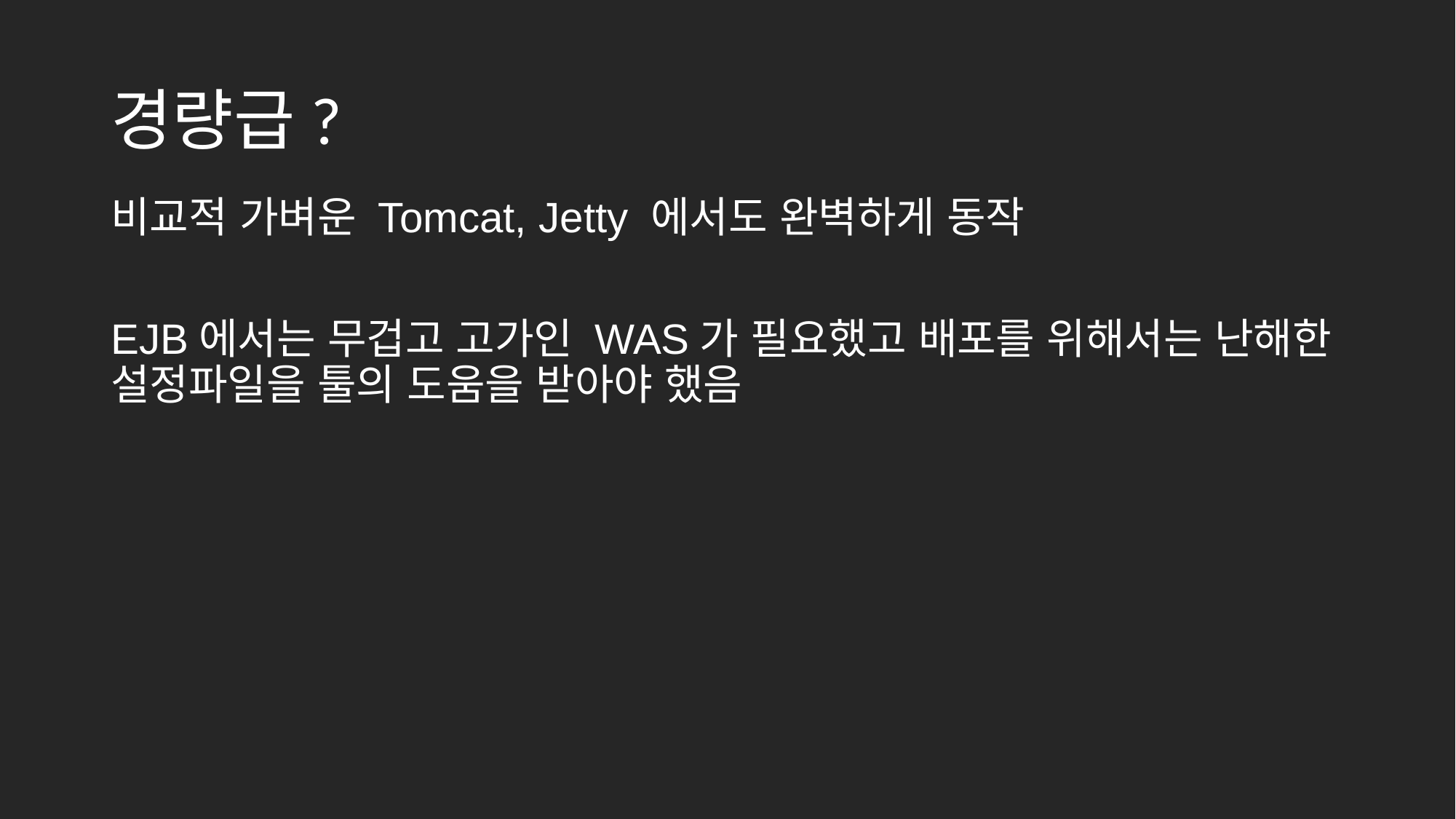

# 경량급?
비교적 가벼운 Tomcat, Jetty 에서도 완벽하게 동작

EJB에서는 무겁고 고가인 WAS가 필요했고 배포를 위해서는 난해한 설정파일을 툴의 도움을 받아야 했음